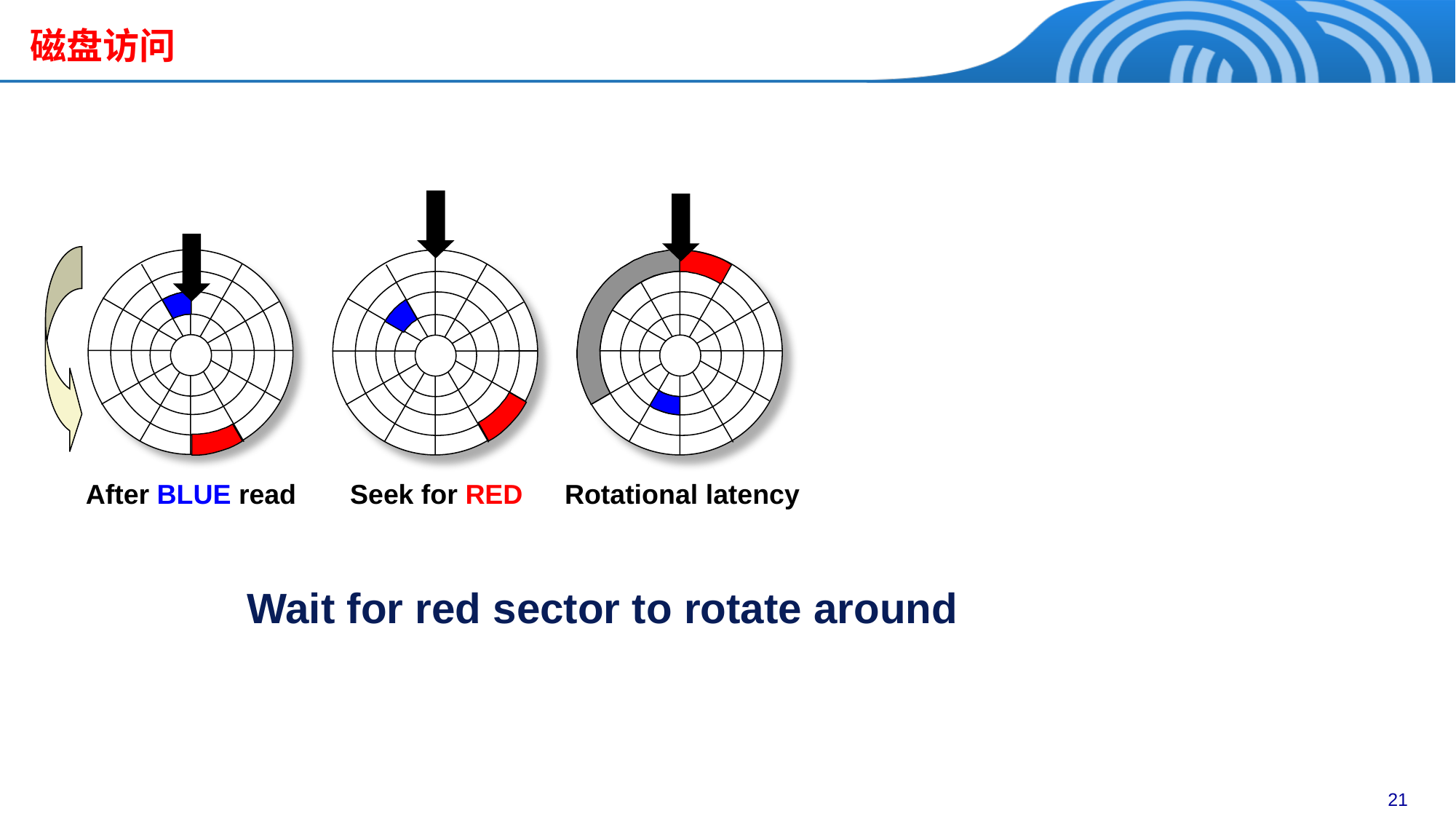

# 磁盘访问

After BLUE read
Seek for RED
Rotational latency
Wait for red sector to rotate around